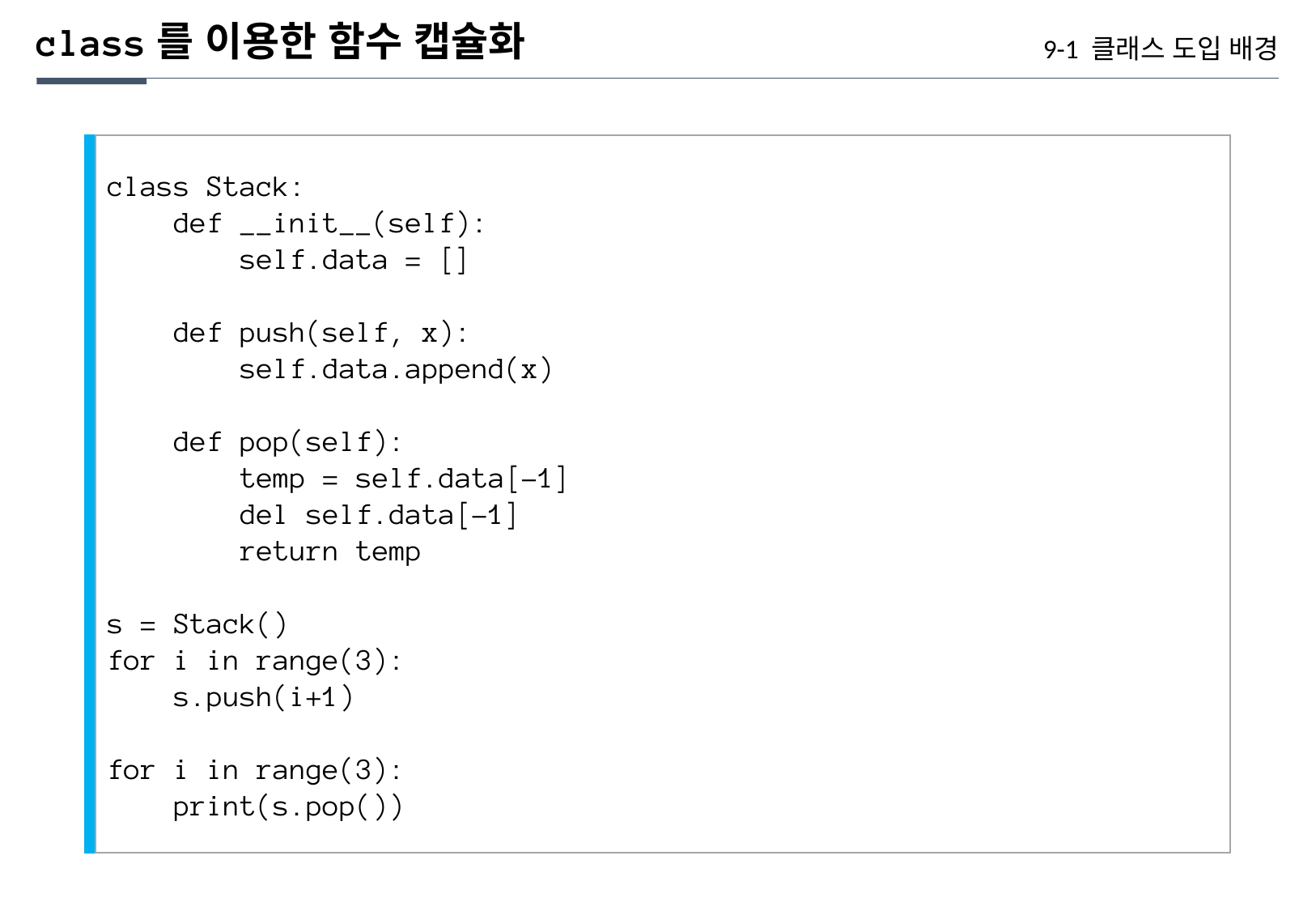

class를 이용한 함수 캡슐화
9-1 클래스 도입 배경

class Stack:
    def __init__(self):
        self.data = []

    def push(self, x):
        self.data.append(x)

    def pop(self):
        temp = self.data[-1]
        del self.data[-1]
        return temp

s = Stack()
for i in range(3):
    s.push(i+1)

for i in range(3):
    print(s.pop())